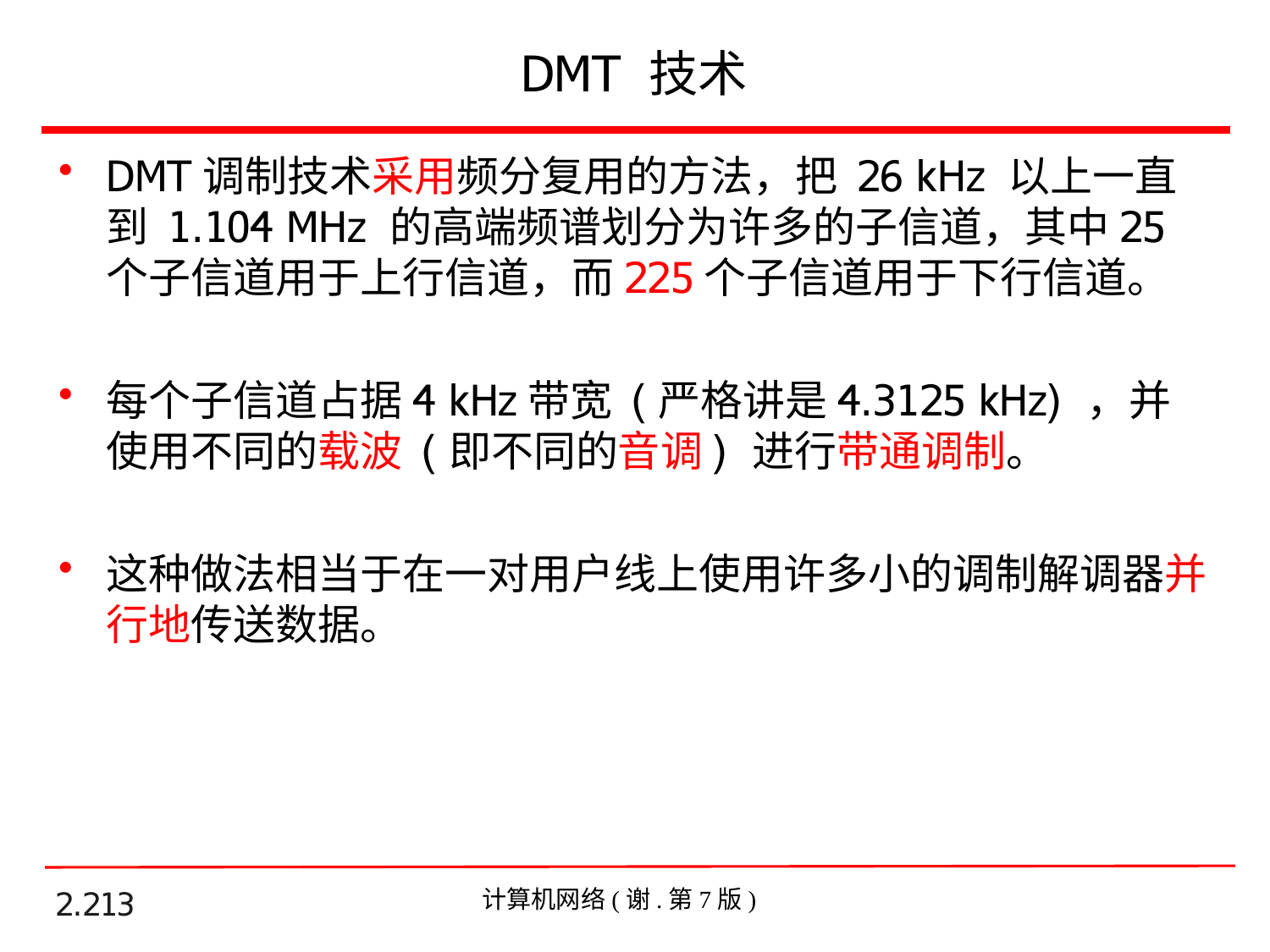

# DMT 技术
DMT调制技术采用频分复用的方法，把 26 kHz 以上一直到 1.104 MHz 的高端频谱划分为许多的子信道，其中25个子信道用于上行信道，而225个子信道用于下行信道。

每个子信道占据4 kHz带宽 (严格讲是4.3125 kHz) ，并使用不同的载波 (即不同的音调) 进行带通调制。

这种做法相当于在一对用户线上使用许多小的调制解调器并行地传送数据。